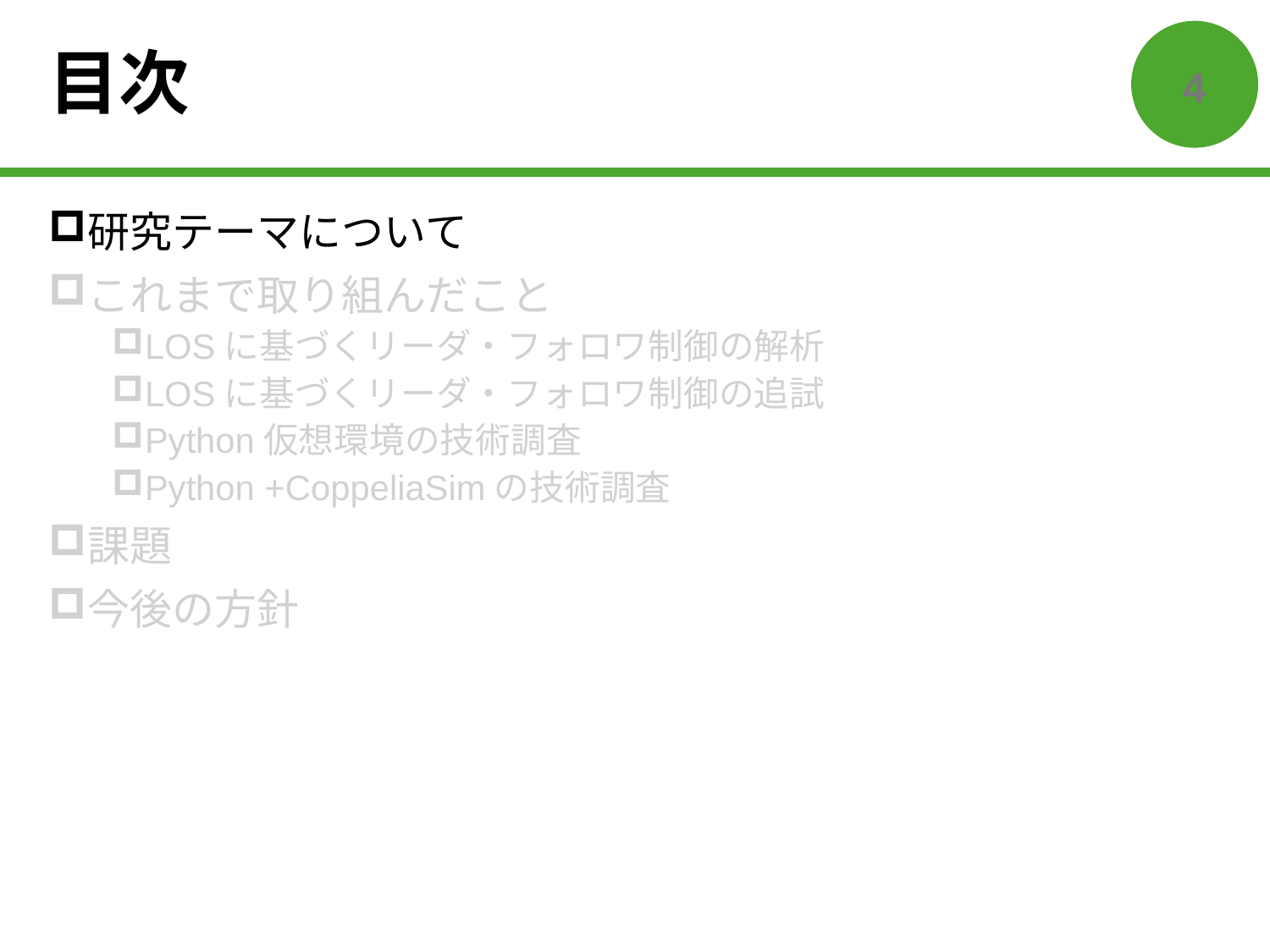

# 目次
4
研究テーマについて
これまで取り組んだこと
LOSに基づくリーダ・フォロワ制御の解析
LOSに基づくリーダ・フォロワ制御の追試
Python仮想環境の技術調査
Python +CoppeliaSimの技術調査
課題
今後の方針